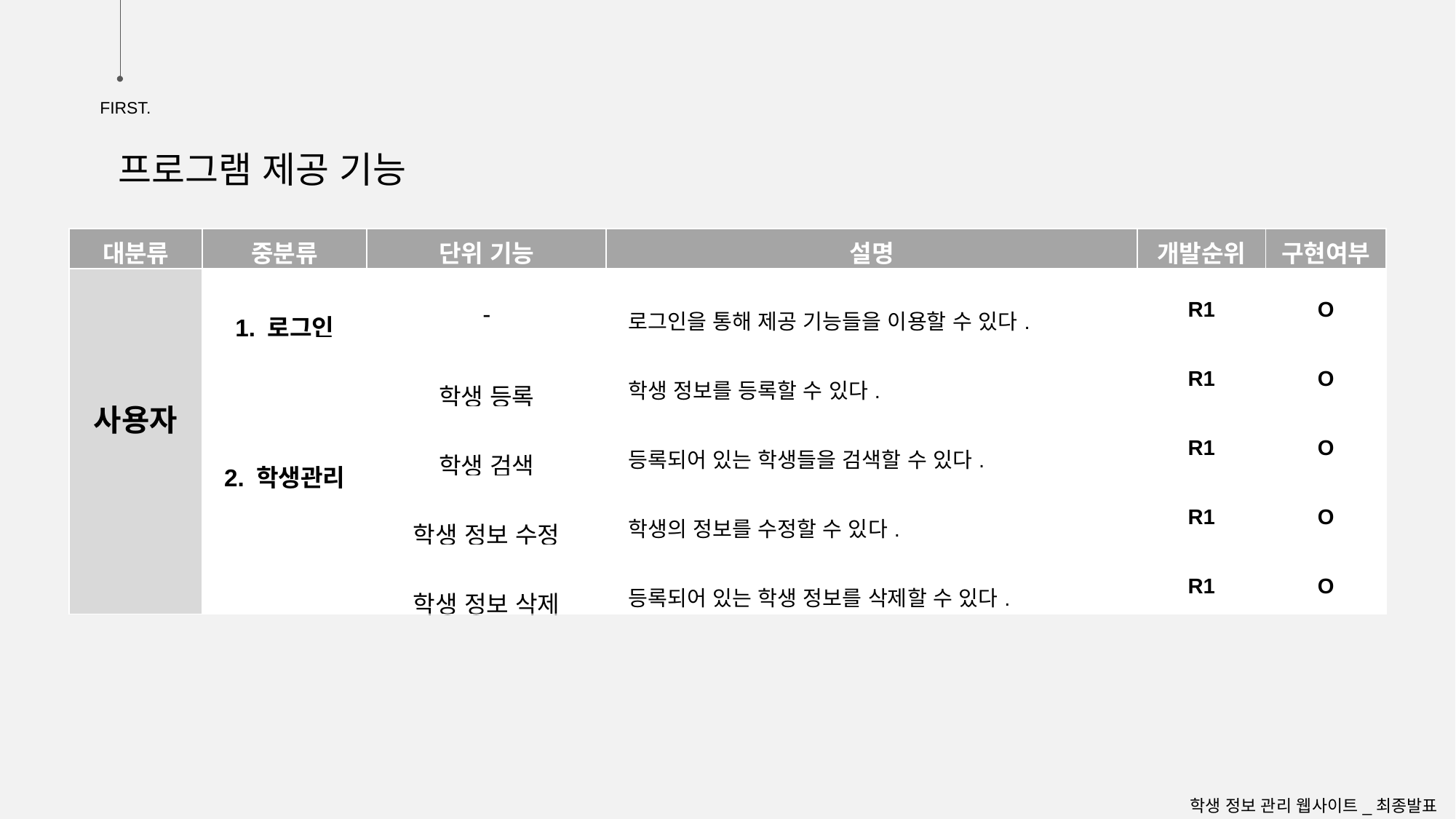

FIRST.
프로그램 제공 기능
| 대분류 | 중분류 | 단위 기능 | 설명 | 개발순위 | 구현여부 |
| --- | --- | --- | --- | --- | --- |
| 사용자 | 1. 로그인 | - | 로그인을 통해 제공 기능들을 이용할 수 있다. | R1 | O |
|  | 2. 학생관리 | 학생 등록 | 학생 정보를 등록할 수 있다. | R1 | O |
|  |  | 학생 검색 | 등록되어 있는 학생들을 검색할 수 있다. | R1 | O |
|  |  | 학생 정보 수정 | 학생의 정보를 수정할 수 있다. | R1 | O |
|  |  | 학생 정보 삭제 | 등록되어 있는 학생 정보를 삭제할 수 있다. | R1 | O |
학생 정보 관리 웹사이트_최종발표